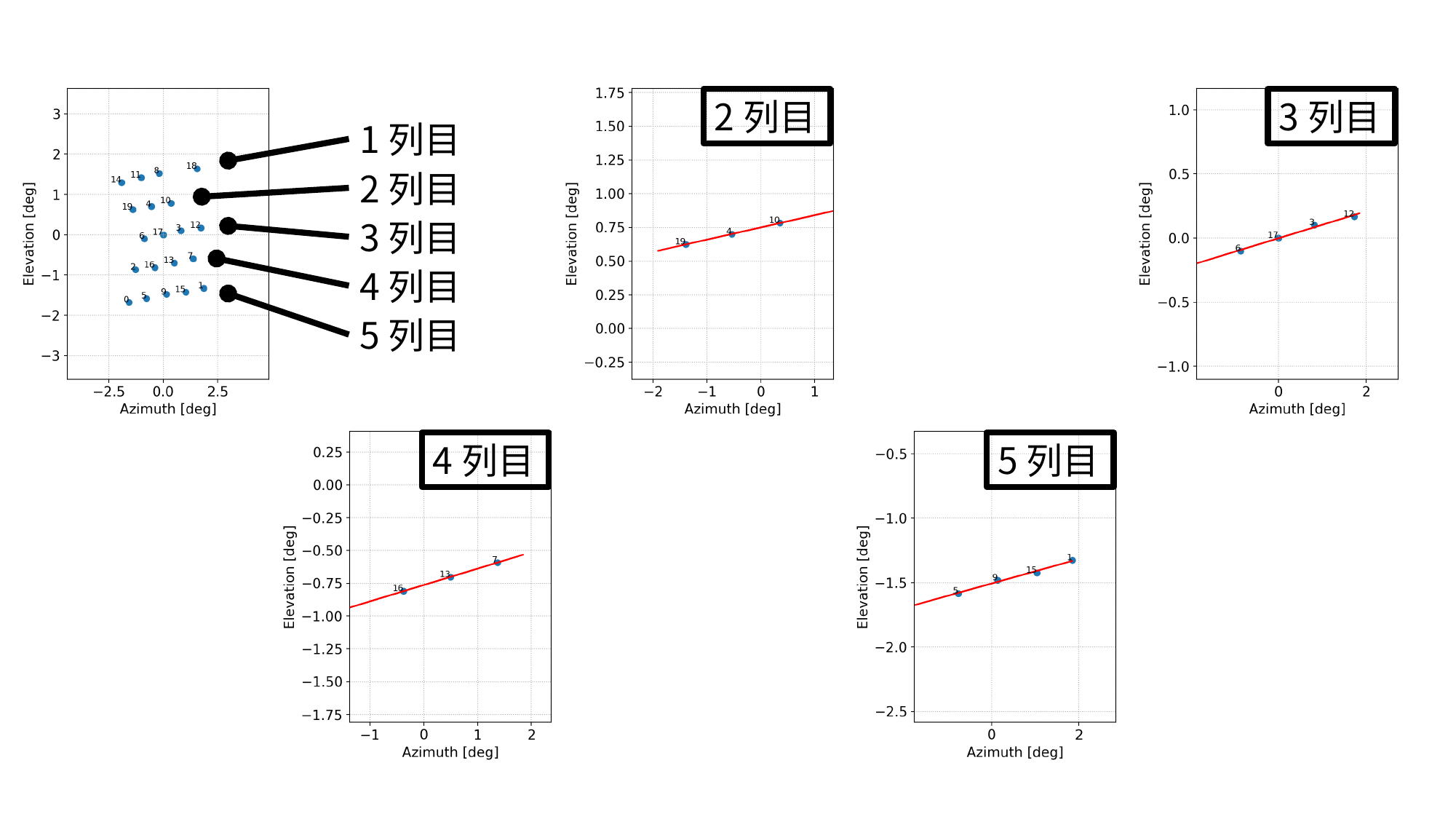

2列目
3列目
1列目
2列目
3列目
4列目
5列目
4列目
5列目